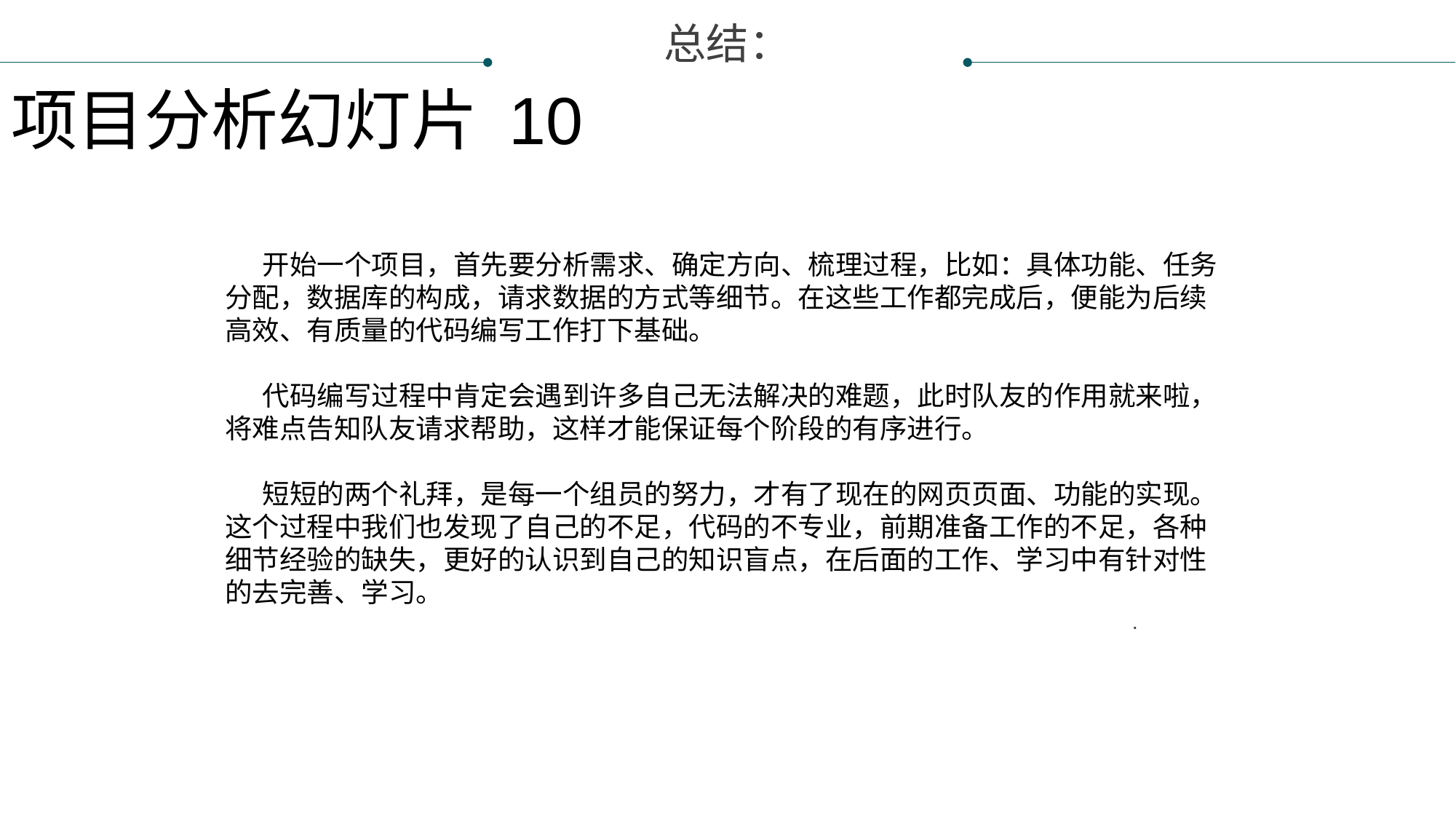

总结：
项目分析幻灯片 10

     开始一个项目，首先要分析需求、确定方向、梳理过程，比如：具体功能、任务分配，数据库的构成，请求数据的方式等细节。在这些工作都完成后，便能为后续高效、有质量的代码编写工作打下基础。

     代码编写过程中肯定会遇到许多自己无法解决的难题，此时队友的作用就来啦，将难点告知队友请求帮助，这样才能保证每个阶段的有序进行。

     短短的两个礼拜，是每一个组员的努力，才有了现在的网页页面、功能的实现。这个过程中我们也发现了自己的不足，代码的不专业，前期准备工作的不足，各种细节经验的缺失，更好的认识到自己的知识盲点，在后面的工作、学习中有针对性的去完善、学习。
.